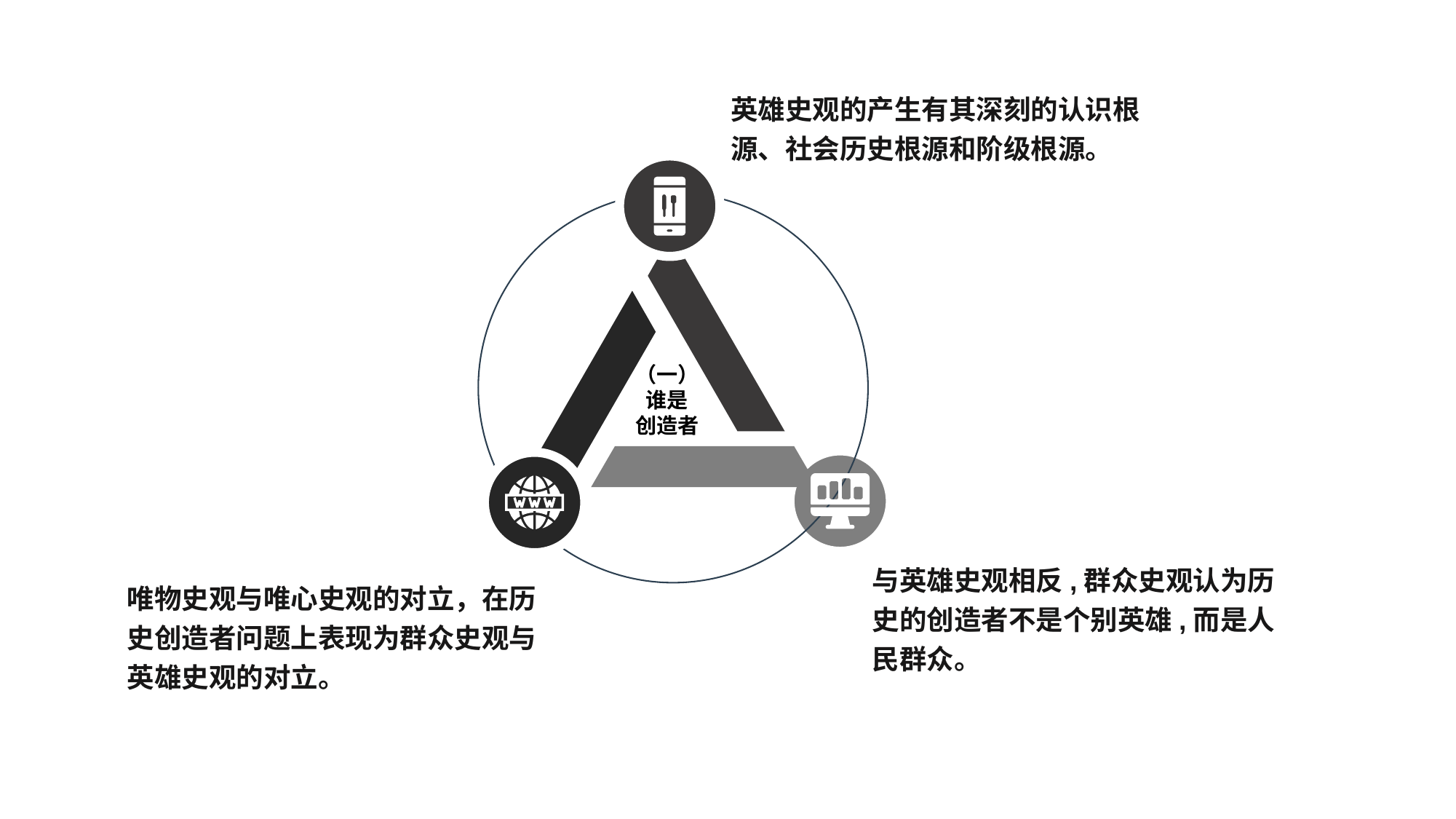

英雄史观的产生有其深刻的认识根源、社会历史根源和阶级根源。

（一）
谁是
创造者

与英雄史观相反,群众史观认为历史的创造者不是个别英雄,而是人民群众。
唯物史观与唯心史观的对立，在历史创造者问题上表现为群众史观与英雄史观的对立。